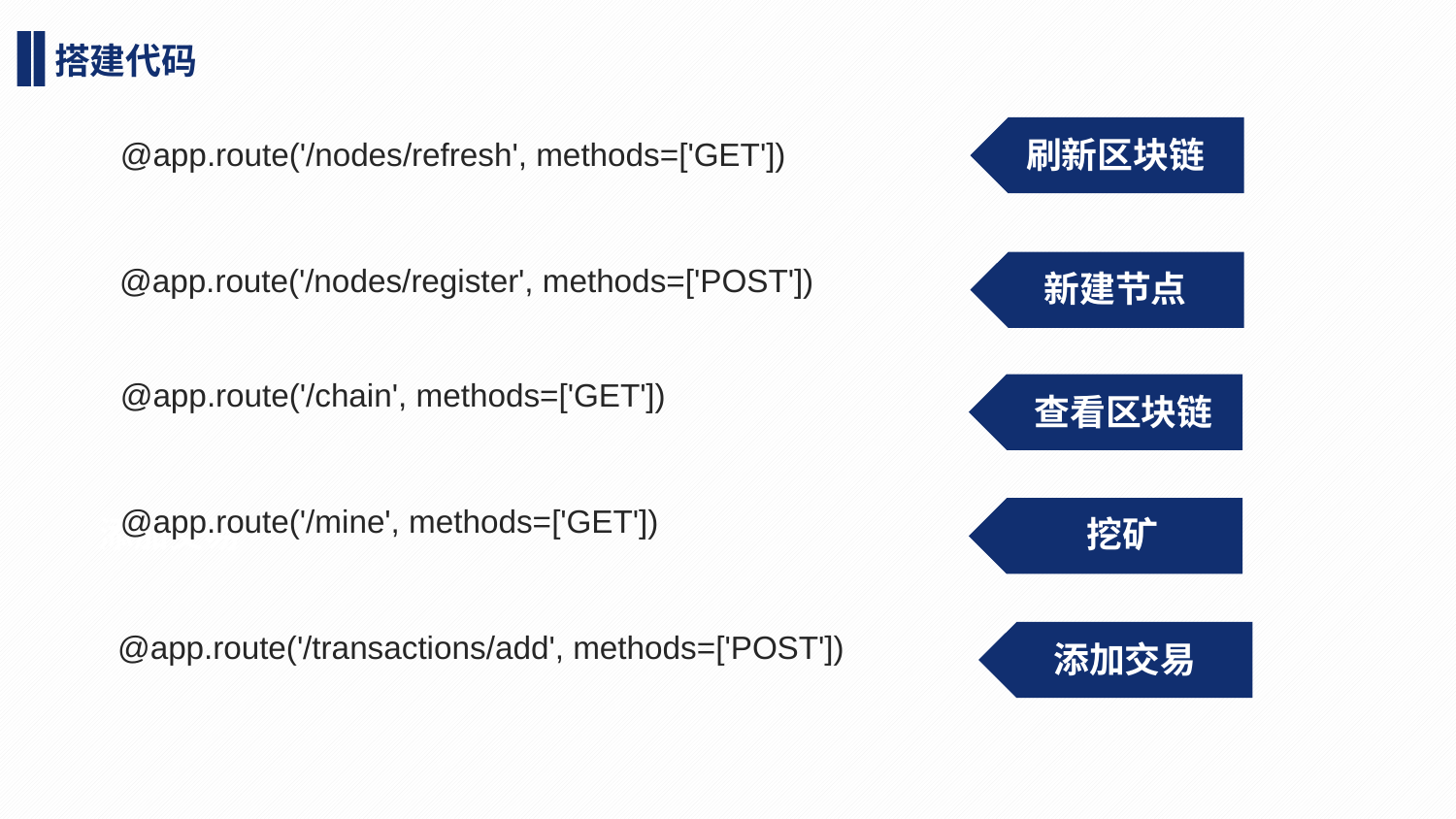

搭建代码

@app.route('/nodes/refresh', methods=['GET'])
刷新区块链
添加交易

@app.route('/nodes/register', methods=['POST'])
新建节点

@app.route('/chain', methods=['GET'])
查看区块链

@app.route('/mine', methods=['GET'])
添加交易
挖矿

@app.route('/transactions/add', methods=['POST'])
添加交易